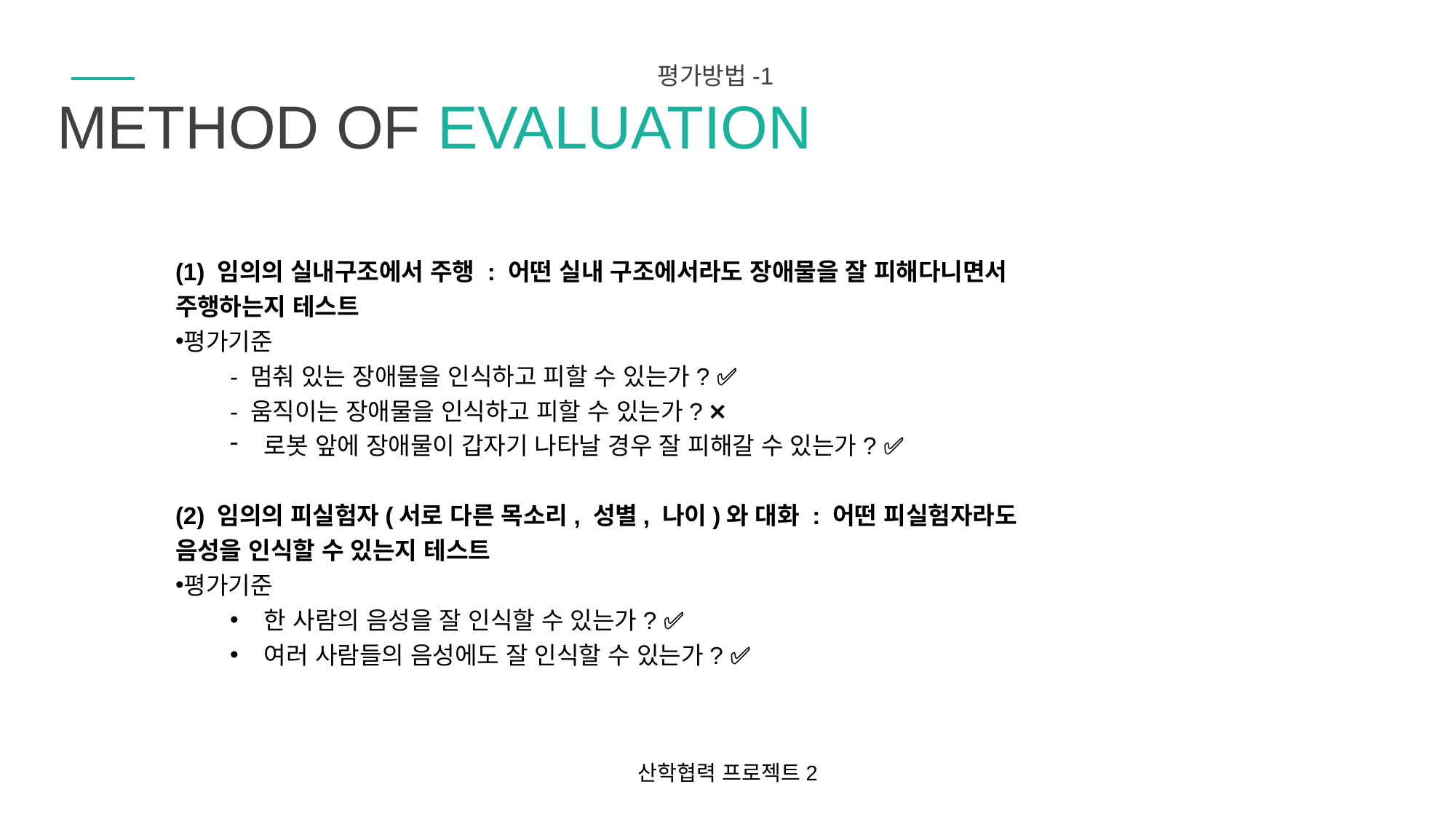

평가방법-1
METHOD OF EVALUATION
(1) 임의의 실내구조에서 주행 : 어떤 실내 구조에서라도 장애물을 잘 피해다니면서 주행하는지 테스트
평가기준
- 멈춰 있는 장애물을 인식하고 피할 수 있는가? ✅
- 움직이는 장애물을 인식하고 피할 수 있는가? ❌
로봇 앞에 장애물이 갑자기 나타날 경우 잘 피해갈 수 있는가? ✅

(2) 임의의 피실험자(서로 다른 목소리, 성별, 나이)와 대화 : 어떤 피실험자라도 음성을 인식할 수 있는지 테스트
평가기준
한 사람의 음성을 잘 인식할 수 있는가? ✅
여러 사람들의 음성에도 잘 인식할 수 있는가? ✅
산학협력 프로젝트2